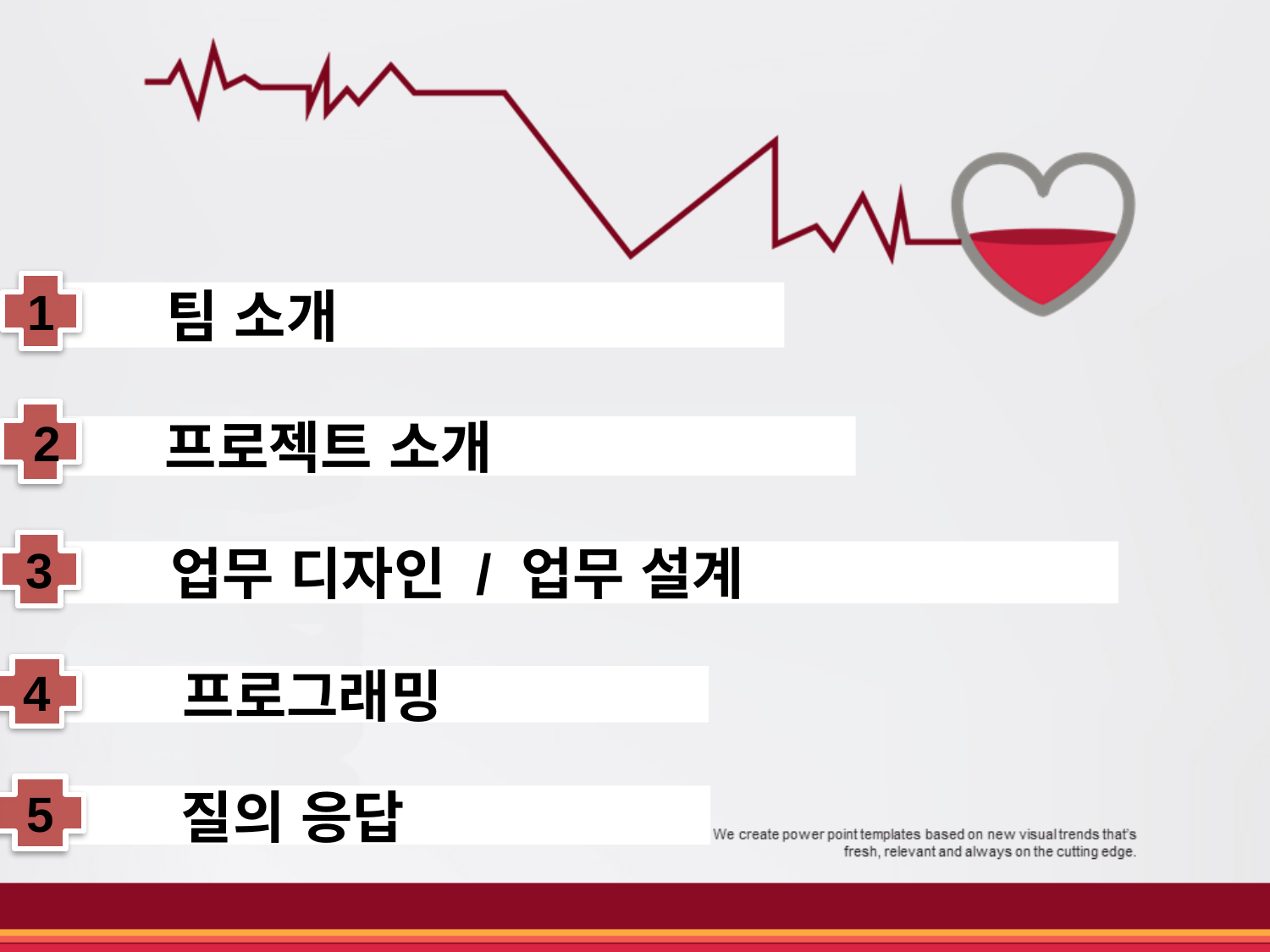

1
     팀 소개
2
     프로젝트 소개
3
     업무 디자인 / 업무 설계
4
      프로그래밍
5
      질의 응답